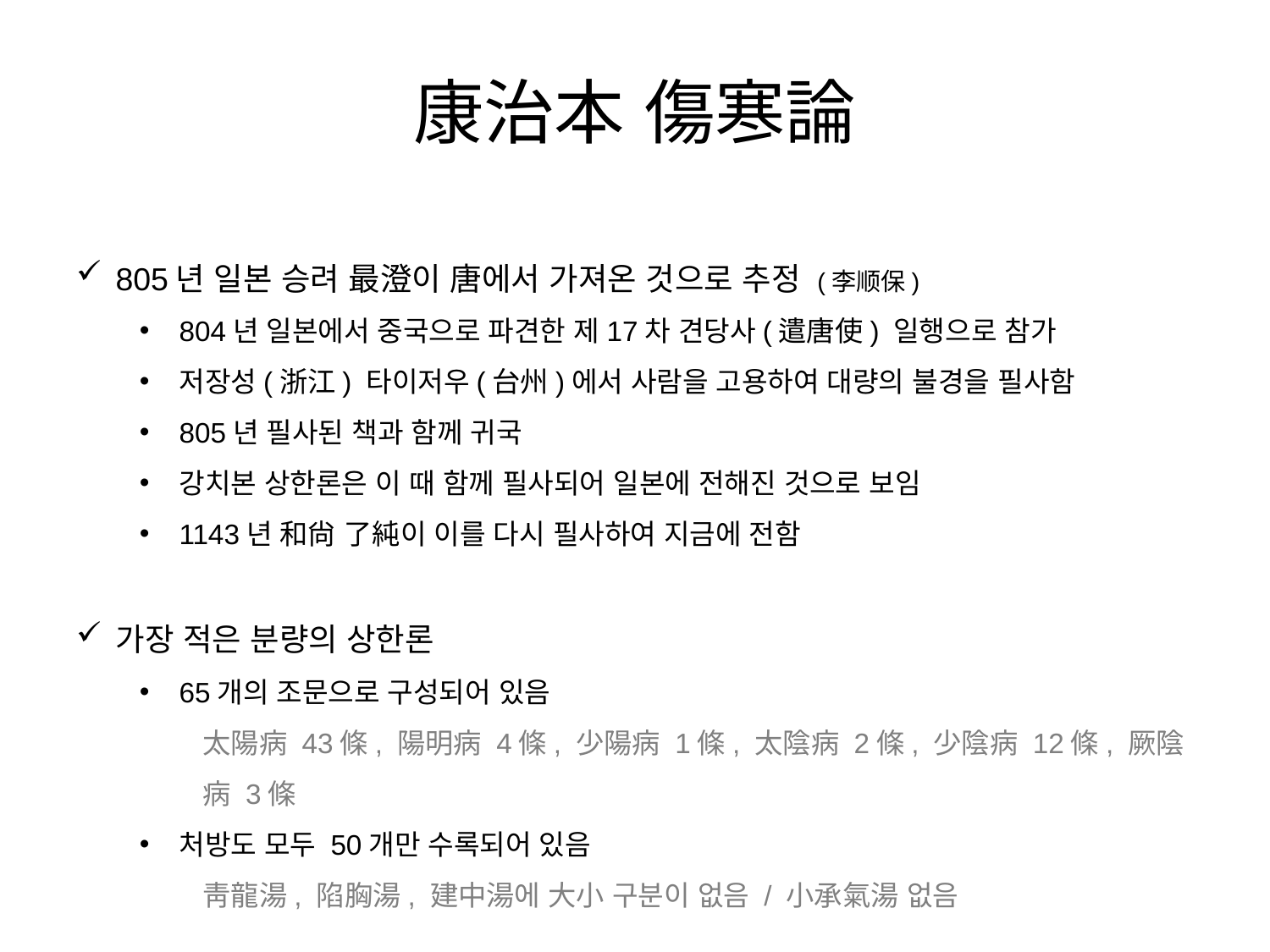

康治本 傷寒論
805년 일본 승려 最澄이 唐에서 가져온 것으로 추정 (李顺保)
804년 일본에서 중국으로 파견한 제17차 견당사(遣唐使) 일행으로 참가
저장성(浙江) 타이저우(台州)에서 사람을 고용하여 대량의 불경을 필사함
805년 필사된 책과 함께 귀국
강치본 상한론은 이 때 함께 필사되어 일본에 전해진 것으로 보임
1143년 和尙 了純이 이를 다시 필사하여 지금에 전함

가장 적은 분량의 상한론
65개의 조문으로 구성되어 있음
太陽病 43條, 陽明病 4條, 少陽病 1條, 太陰病 2條, 少陰病 12條, 厥陰病 3條
처방도 모두 50개만 수록되어 있음
靑龍湯, 陷胸湯, 建中湯에 大小 구분이 없음 / 小承氣湯 없음